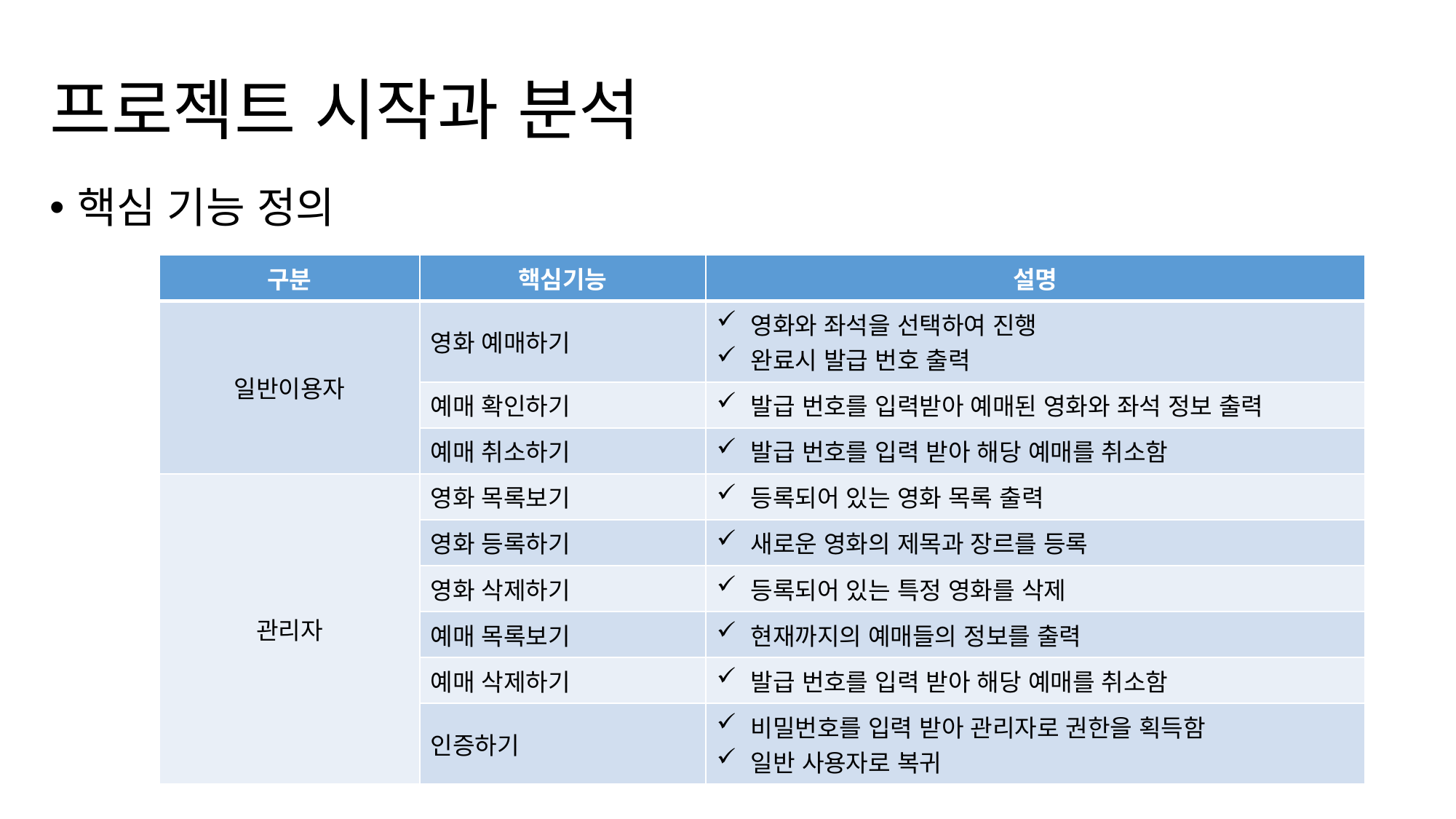

# 프로젝트 시작과 분석
핵심 기능 정의
| 구분 | 핵심기능 | 설명 |
| --- | --- | --- |
| 일반이용자 | 영화 예매하기 | 영화와 좌석을 선택하여 진행 완료시 발급 번호 출력 |
|  | 예매 확인하기 | 발급 번호를 입력받아 예매된 영화와 좌석 정보 출력 |
|  | 예매 취소하기 | 발급 번호를 입력 받아 해당 예매를 취소함 |
| 관리자 | 영화 목록보기 | 등록되어 있는 영화 목록 출력 |
|  | 영화 등록하기 | 새로운 영화의 제목과 장르를 등록 |
|  | 영화 삭제하기 | 등록되어 있는 특정 영화를 삭제 |
|  | 예매 목록보기 | 현재까지의 예매들의 정보를 출력 |
|  | 예매 삭제하기 | 발급 번호를 입력 받아 해당 예매를 취소함 |
|  | 인증하기 | 비밀번호를 입력 받아 관리자로 권한을 획득함 일반 사용자로 복귀 |